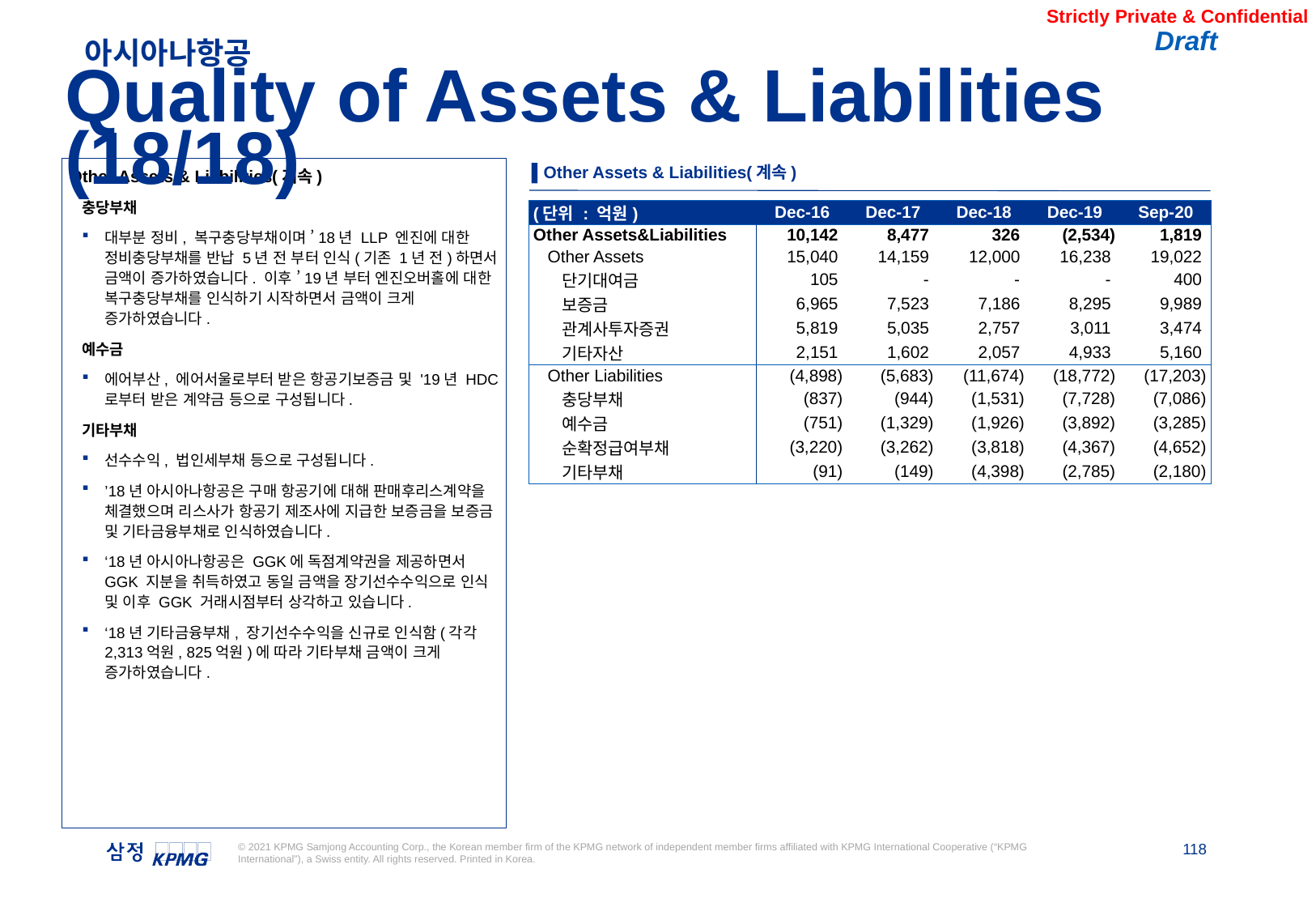

아시아나항공
Quality of Assets & Liabilities (18/18)
▌Other Assets & Liabilities(계속)
Other Assets & Liabilities(계속)
충당부채
대부분 정비, 복구충당부채이며 ’18년 LLP 엔진에 대한 정비충당부채를 반납 5년 전 부터 인식(기존 1년 전)하면서 금액이 증가하였습니다. 이후 ’19년 부터 엔진오버홀에 대한 복구충당부채를 인식하기 시작하면서 금액이 크게 증가하였습니다.
예수금
에어부산, 에어서울로부터 받은 항공기보증금 및 '19년 HDC로부터 받은 계약금 등으로 구성됩니다.
기타부채
선수수익, 법인세부채 등으로 구성됩니다.
’18년 아시아나항공은 구매 항공기에 대해 판매후리스계약을 체결했으며 리스사가 항공기 제조사에 지급한 보증금을 보증금 및 기타금융부채로 인식하였습니다.
‘18년 아시아나항공은 GGK에 독점계약권을 제공하면서 GGK 지분을 취득하였고 동일 금액을 장기선수수익으로 인식 및 이후 GGK 거래시점부터 상각하고 있습니다.
‘18년 기타금융부채, 장기선수수익을 신규로 인식함(각각 2,313억원, 825억원)에 따라 기타부채 금액이 크게 증가하였습니다.

| (단위 : 억원) | Dec-16 | Dec-17 | Dec-18 | Dec-19 | Sep-20 |
| --- | --- | --- | --- | --- | --- |
| Other Assets&Liabilities | 10,142 | 8,477 | 326 | (2,534) | 1,819 |
| Other Assets | 15,040 | 14,159 | 12,000 | 16,238 | 19,022 |
| 단기대여금 | 105 | - | - | - | 400 |
| 보증금 | 6,965 | 7,523 | 7,186 | 8,295 | 9,989 |
| 관계사투자증권 | 5,819 | 5,035 | 2,757 | 3,011 | 3,474 |
| 기타자산 | 2,151 | 1,602 | 2,057 | 4,933 | 5,160 |
| Other Liabilities | (4,898) | (5,683) | (11,674) | (18,772) | (17,203) |
| 충당부채 | (837) | (944) | (1,531) | (7,728) | (7,086) |
| 예수금 | (751) | (1,329) | (1,926) | (3,892) | (3,285) |
| 순확정급여부채 | (3,220) | (3,262) | (3,818) | (4,367) | (4,652) |
| 기타부채 | (91) | (149) | (4,398) | (2,785) | (2,180) |